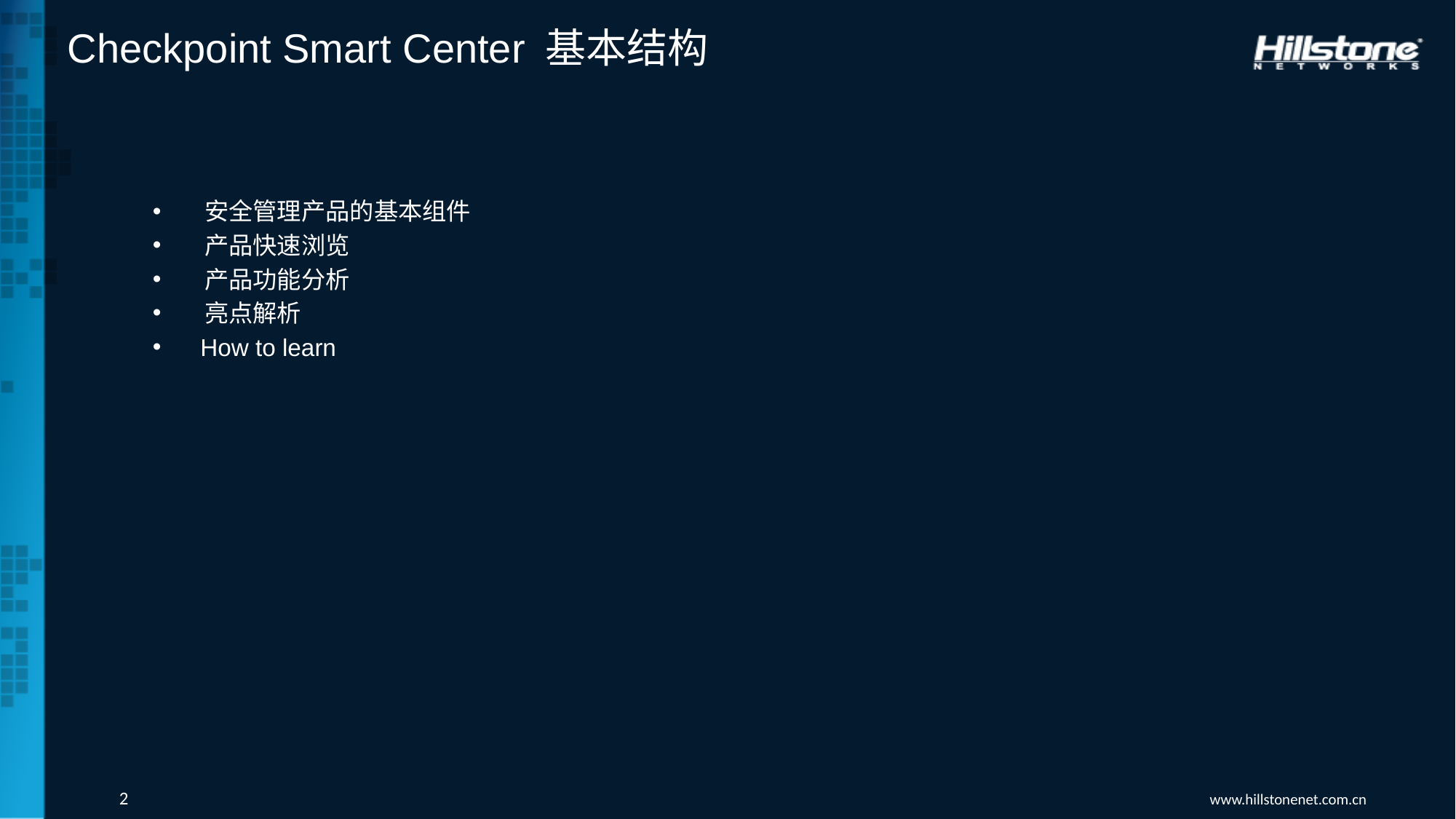

# Checkpoint Smart Center 基本结构
 安全管理产品的基本组件
 产品快速浏览
 产品功能分析
 亮点解析
 How to learn